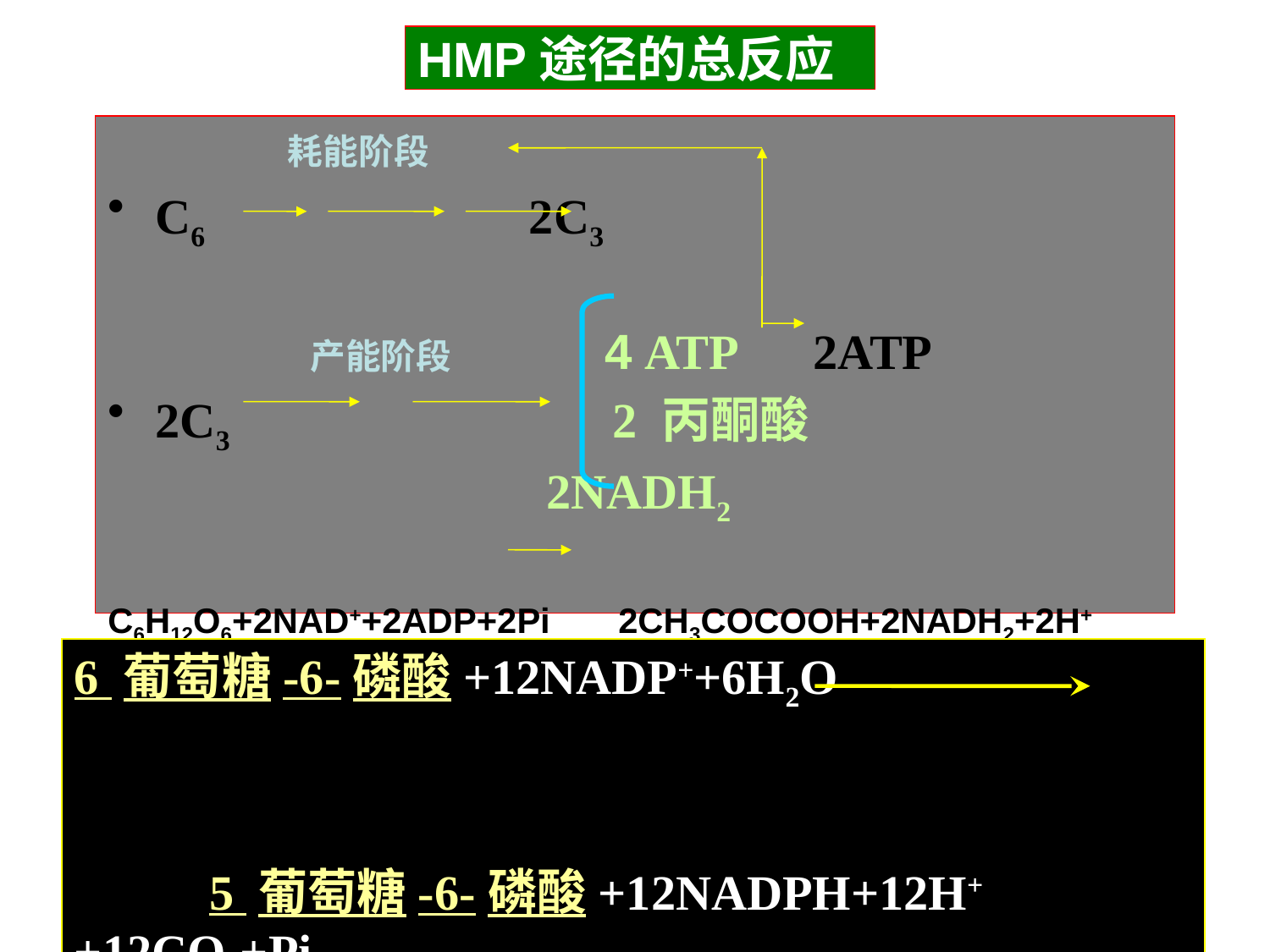

HMP途径的总反应
               耗能阶段
C6                                             2C3

                 产能阶段                  4 ATP      2ATP
2C3                                2 丙酮酸
                                                             2NADH2

C6H12O6+2NAD++2ADP+2Pi       2CH3COCOOH+2NADH2+2H++2ATP+2H2O

6 葡萄糖-6-磷酸+12NADP++6H2O

           5 葡萄糖-6-磷酸+12NADPH+12H++12CO2+Pi